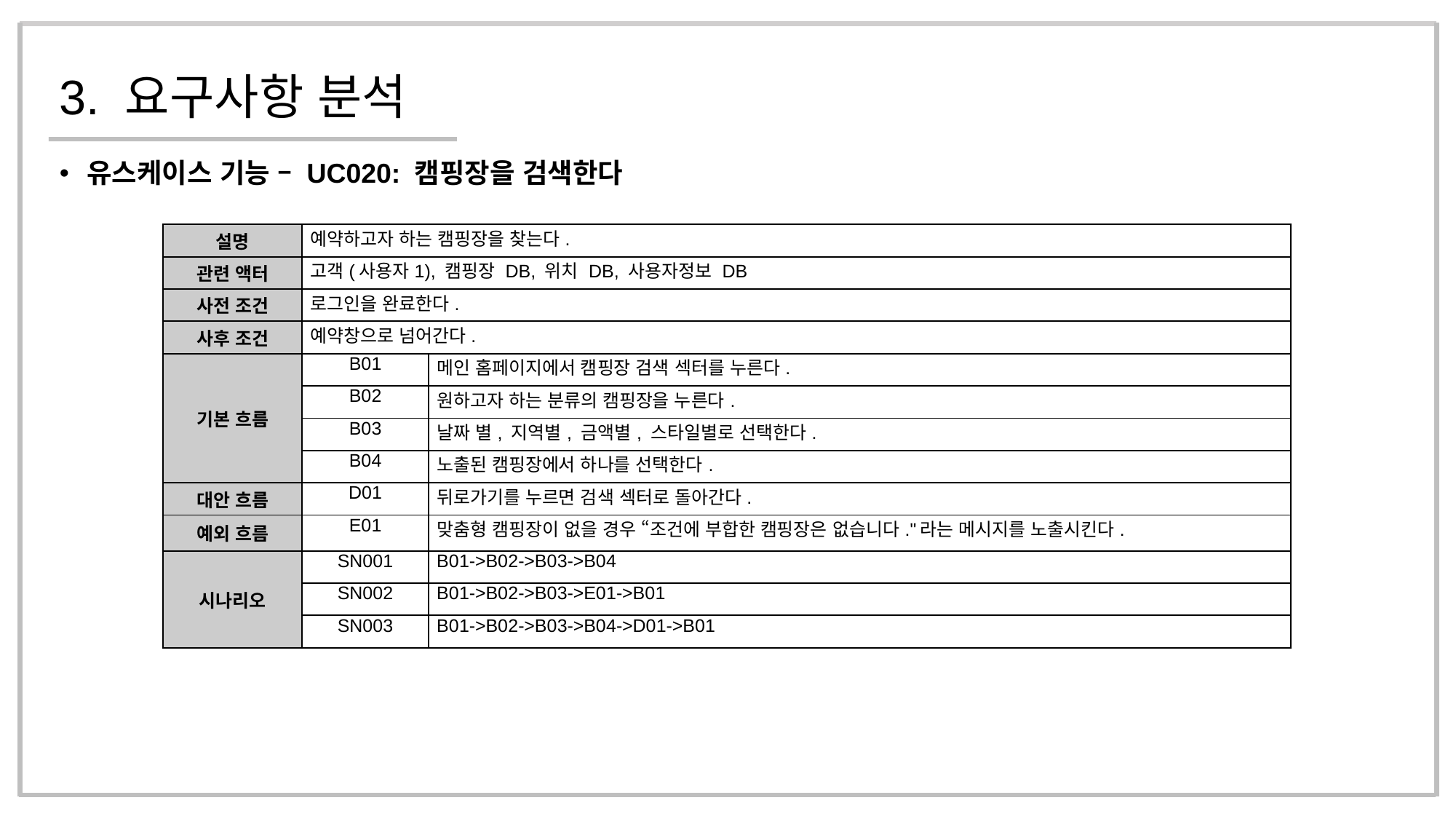

# 3. 요구사항 분석

유스케이스 기능 – UC020: 캠핑장을 검색한다
| 설명 | 예약하고자 하는 캠핑장을 찾는다. |  |
| --- | --- | --- |
| 관련 액터 | 고객(사용자1), 캠핑장 DB, 위치 DB, 사용자정보 DB |  |
| 사전 조건 | 로그인을 완료한다. |  |
| 사후 조건 | 예약창으로 넘어간다. |  |
| 기본 흐름 | B01 | 메인 홈페이지에서 캠핑장 검색 섹터를 누른다. |
|  | B02 | 원하고자 하는 분류의 캠핑장을 누른다. |
|  | B03 | 날짜 별, 지역별, 금액별, 스타일별로 선택한다. |
|  | B04 | 노출된 캠핑장에서 하나를 선택한다. |
| 대안 흐름 | D01 | 뒤로가기를 누르면 검색 섹터로 돌아간다. |
| 예외 흐름 | E01 | 맞춤형 캠핑장이 없을 경우 “조건에 부합한 캠핑장은 없습니다."라는 메시지를 노출시킨다. |
| 시나리오 | SN001 | B01->B02->B03->B04 |
|  | SN002 | B01->B02->B03->E01->B01 |
|  | SN003 | B01->B02->B03->B04->D01->B01 |